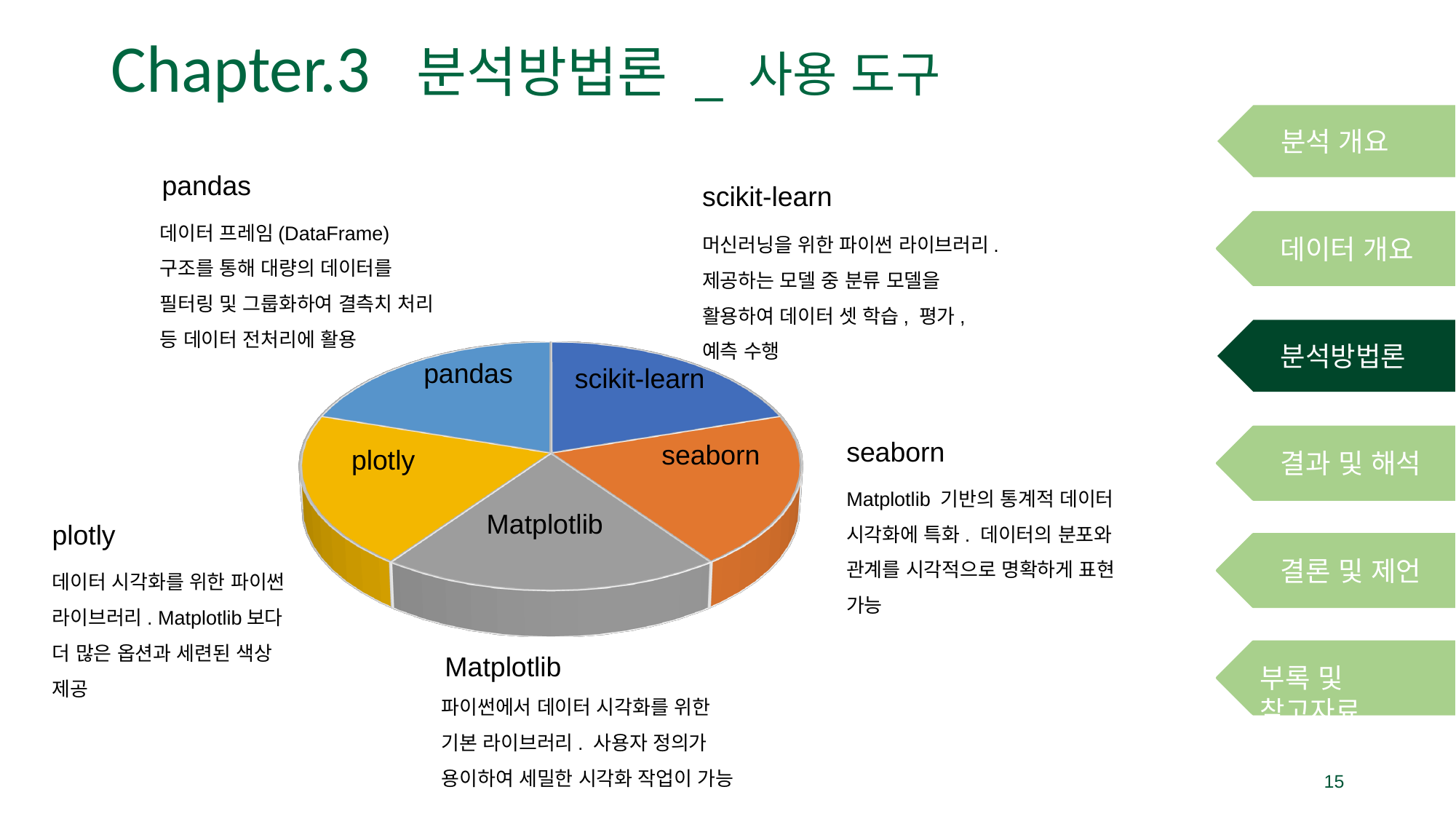

# Chapter.3  분석방법론 _ 사용 도구

분석 개요
pandas
scikit-learn
데이터 프레임(DataFrame) 구조를 통해 대량의 데이터를 필터링 및 그룹화하여 결측치 처리 등 데이터 전처리에 활용

데이터 개요
머신러닝을 위한 파이썬 라이브러리. 제공하는 모델 중 분류 모델을 활용하여 데이터 셋 학습, 평가, 예측 수행

[unsupported chart]

pandas
scikit-learn
seaborn
plotly
Matplotlib

분석방법론

결과 및 해석
seaborn
Matplotlib 기반의 통계적 데이터 시각화에 특화. 데이터의 분포와 관계를 시각적으로 명확하게 표현 가능
plotly

결론 및 제언
데이터 시각화를 위한 파이썬 라이브러리. Matplotlib보다 더 많은 옵션과 세련된 색상 제공

부록 및 참고자료
Matplotlib
파이썬에서 데이터 시각화를 위한 기본 라이브러리. 사용자 정의가 용이하여 세밀한 시각화 작업이 가능
15